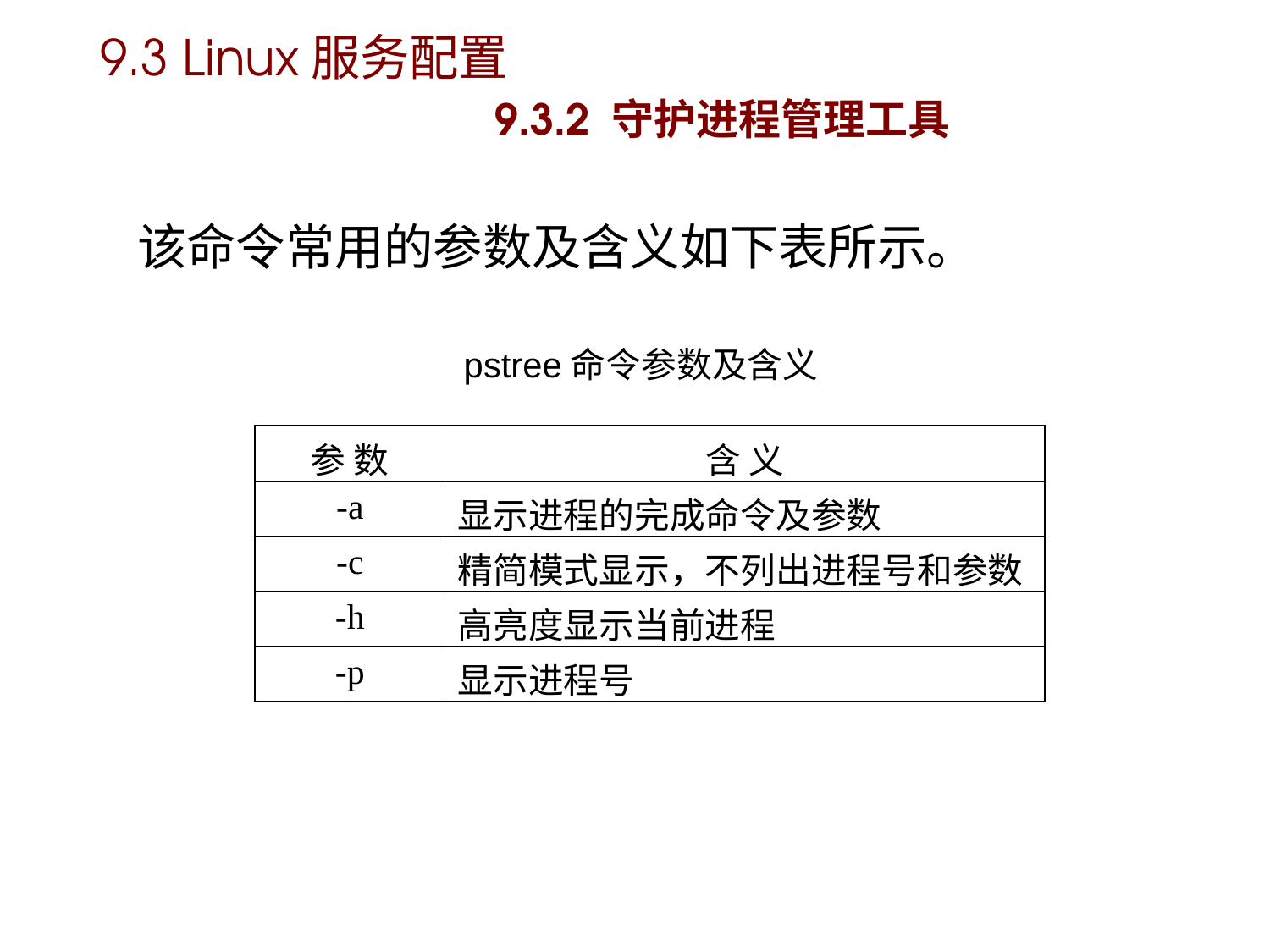

# 9.3 Linux服务配置 9.3.2 守护进程管理工具
该命令常用的参数及含义如下表所示。
pstree命令参数及含义
| 参 数 | 含 义 |
| --- | --- |
| -a | 显示进程的完成命令及参数 |
| -c | 精简模式显示，不列出进程号和参数 |
| -h | 高亮度显示当前进程 |
| -p | 显示进程号 |